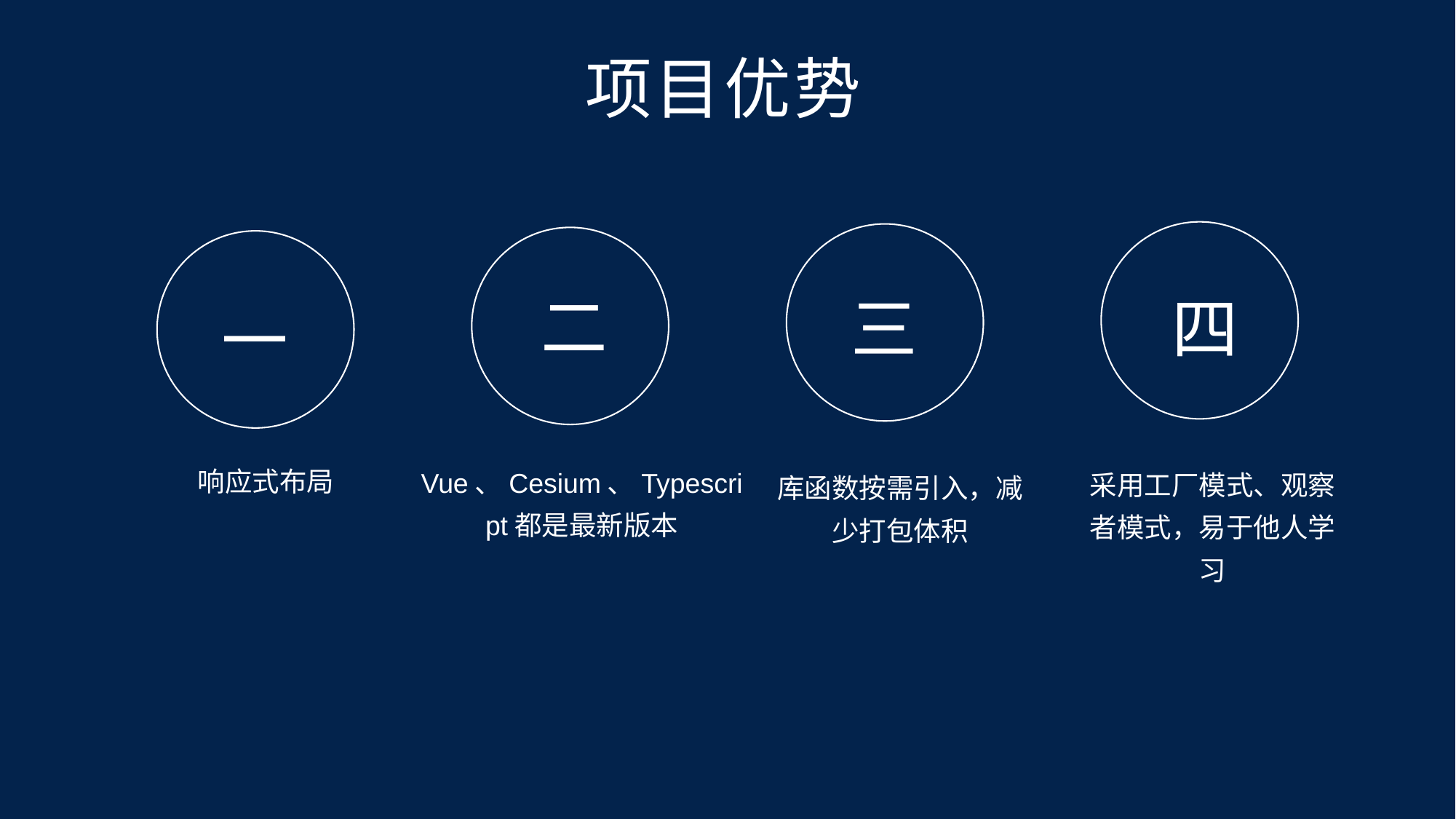

项目优势

二
四
三
一
响应式布局
Vue、Cesium、Typescript都是最新版本
采用工厂模式、观察者模式，易于他人学习
库函数按需引入，减少打包体积